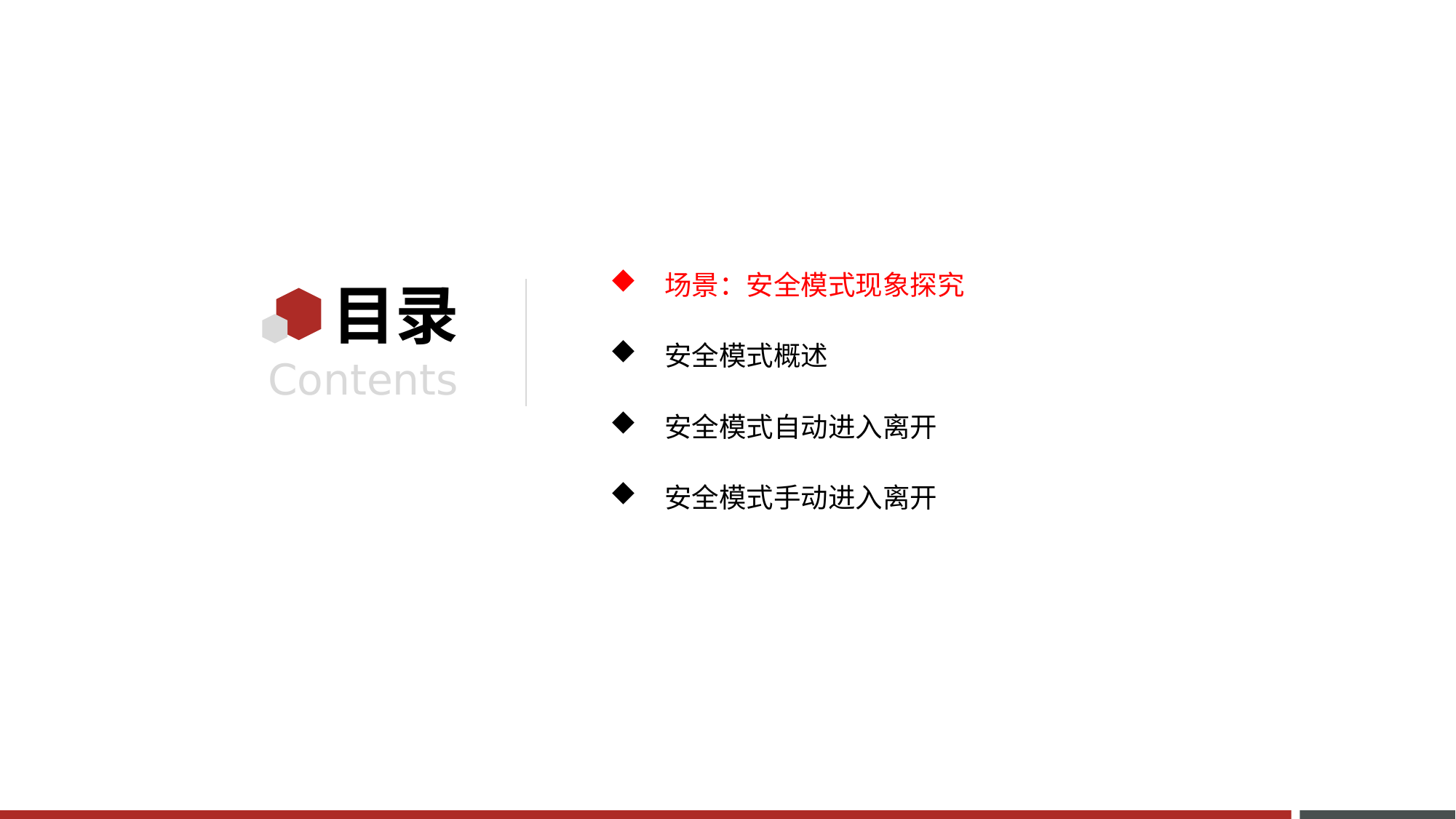

场景：安全模式现象探究
安全模式概述
安全模式自动进入离开
安全模式手动进入离开